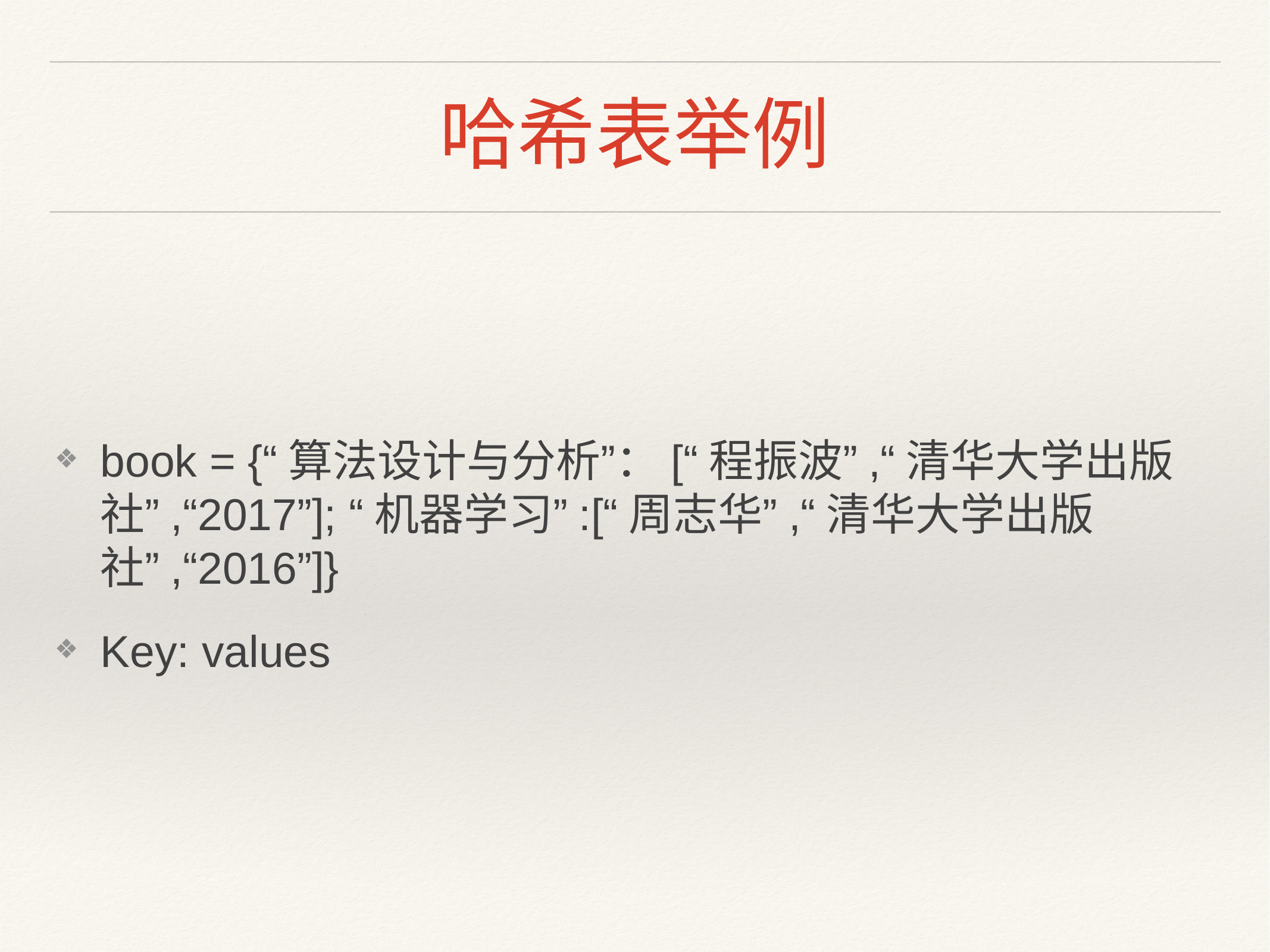

# 哈希表举例
book = {“算法设计与分析”：[“程振波”,“清华⼤学出版社”,“2017”]; “机器学习”:[“周志华”,“清华⼤学出版社”,“2016”]}
Key: values